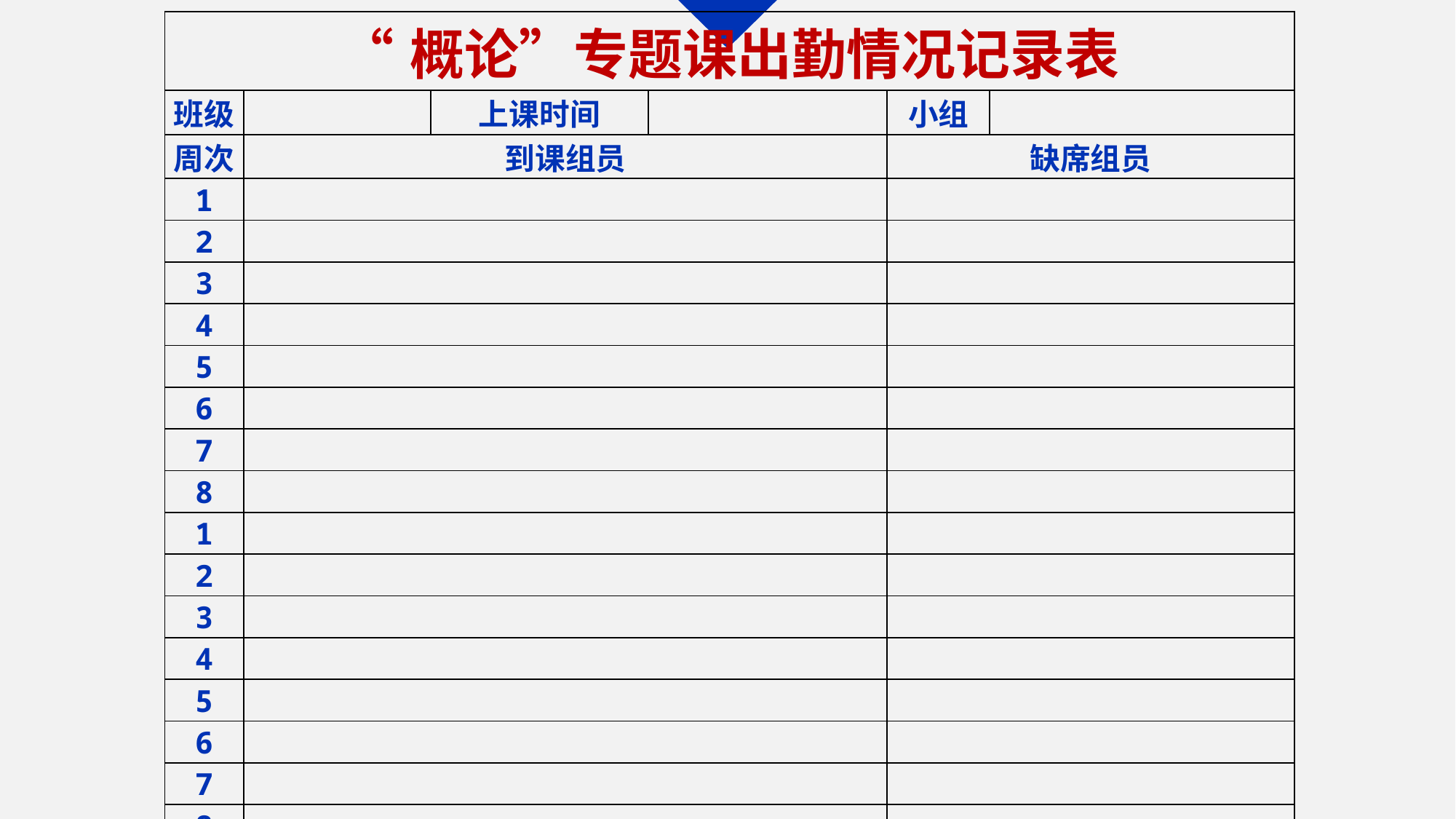

| “概论”专题课出勤情况记录表 |  |  |  |  |  |
| --- | --- | --- | --- | --- | --- |
| 班级 |  | 上课时间 |  | 小组 |  |
| 周次 | 到课组员 |  |  | 缺席组员 |  |
| 1 |  |  |  |  |  |
| 2 |  |  |  |  |  |
| 3 |  |  |  |  |  |
| 4 |  |  |  |  |  |
| 5 |  |  |  |  |  |
| 6 |  |  |  |  |  |
| 7 |  |  |  |  |  |
| 8 |  |  |  |  |  |
| 1 |  |  |  |  |  |
| 2 |  |  |  |  |  |
| 3 |  |  |  |  |  |
| 4 |  |  |  |  |  |
| 5 |  |  |  |  |  |
| 6 |  |  |  |  |  |
| 7 |  |  |  |  |  |
| 8 |  |  |  |  |  |